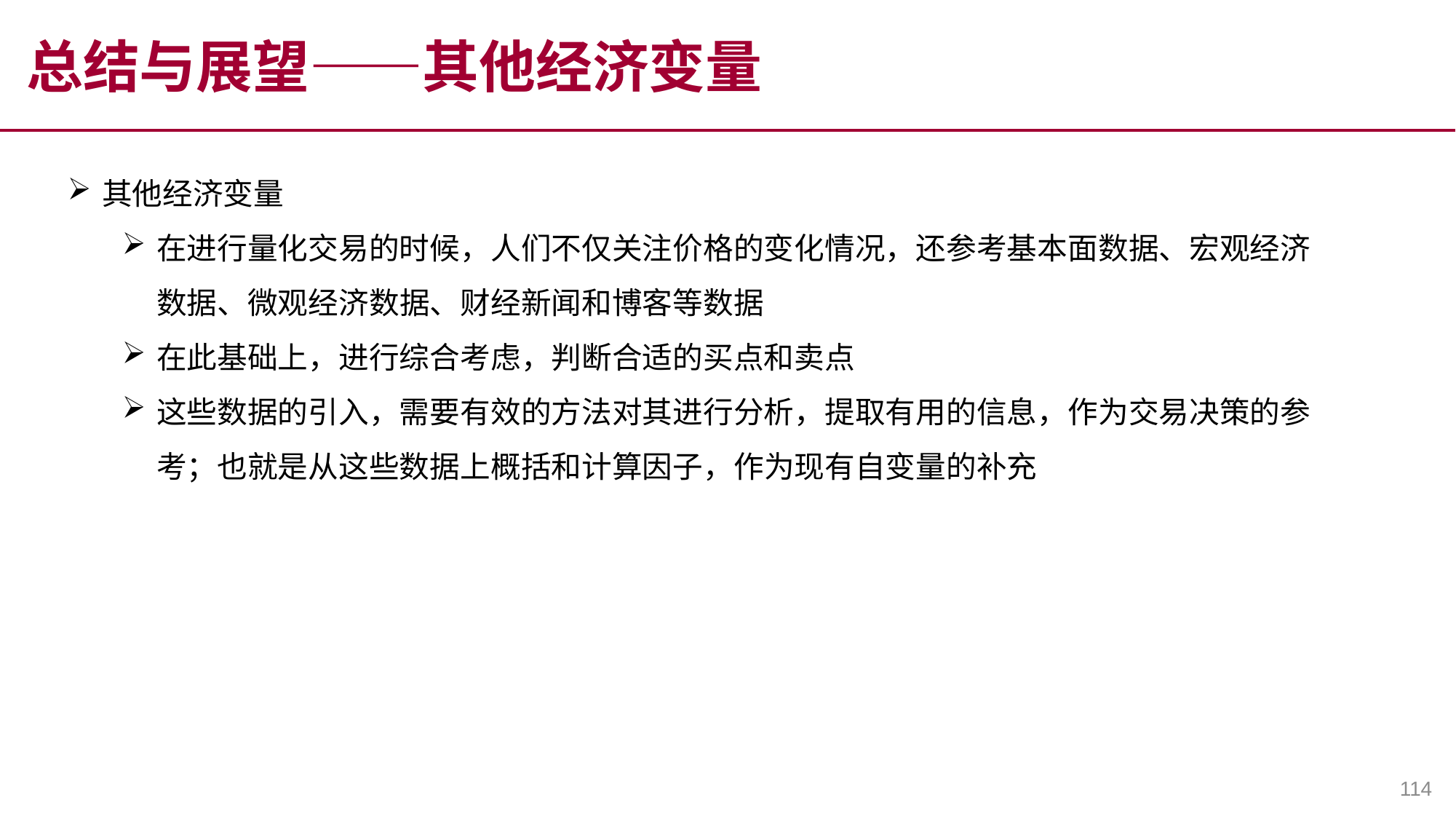

总结与展望——其他经济变量
其他经济变量
在进行量化交易的时候，人们不仅关注价格的变化情况，还参考基本面数据、宏观经济数据、微观经济数据、财经新闻和博客等数据
在此基础上，进行综合考虑，判断合适的买点和卖点
这些数据的引入，需要有效的方法对其进行分析，提取有用的信息，作为交易决策的参考；也就是从这些数据上概括和计算因子，作为现有自变量的补充
114